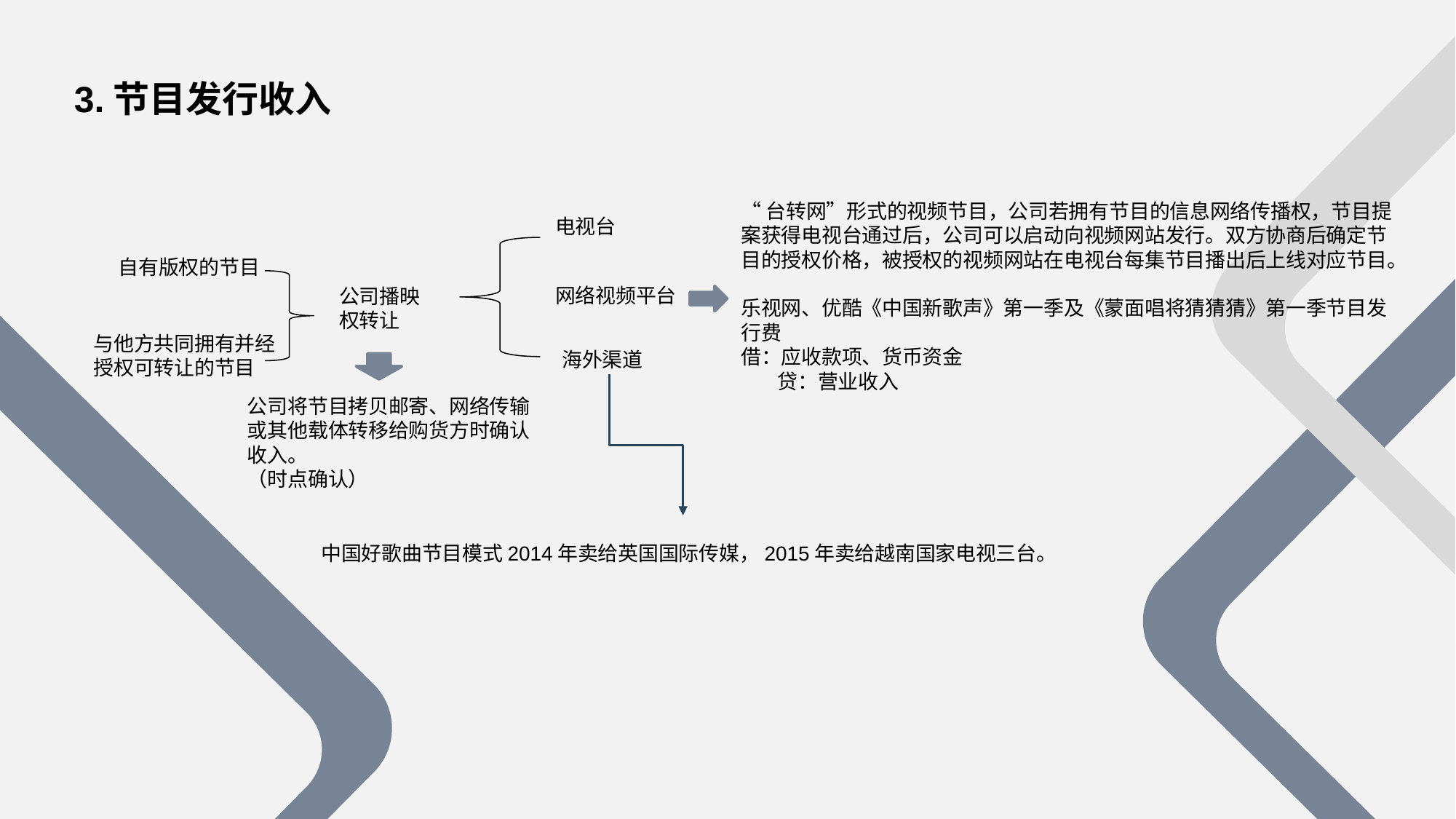

3.节目发行收入
“台转网”形式的视频节目，公司若拥有节目的信息网络传播权，节目提案获得电视台通过后，公司可以启动向视频网站发行。双方协商后确定节目的授权价格，被授权的视频网站在电视台每集节目播出后上线对应节目。

乐视网、优酷《中国新歌声》第一季及《蒙面唱将猜猜猜》第一季节目发行费
借：应收款项、货币资金
       贷：营业收入
电视台

自有版权的节目

网络视频平台
公司播映权转让

与他方共同拥有并经授权可转让的节目

海外渠道

公司将节目拷贝邮寄、网络传输或其他载体转移给购货方时确认收入。
（时点确认）
中国好歌曲节目模式2014年卖给英国国际传媒，2015年卖给越南国家电视三台。